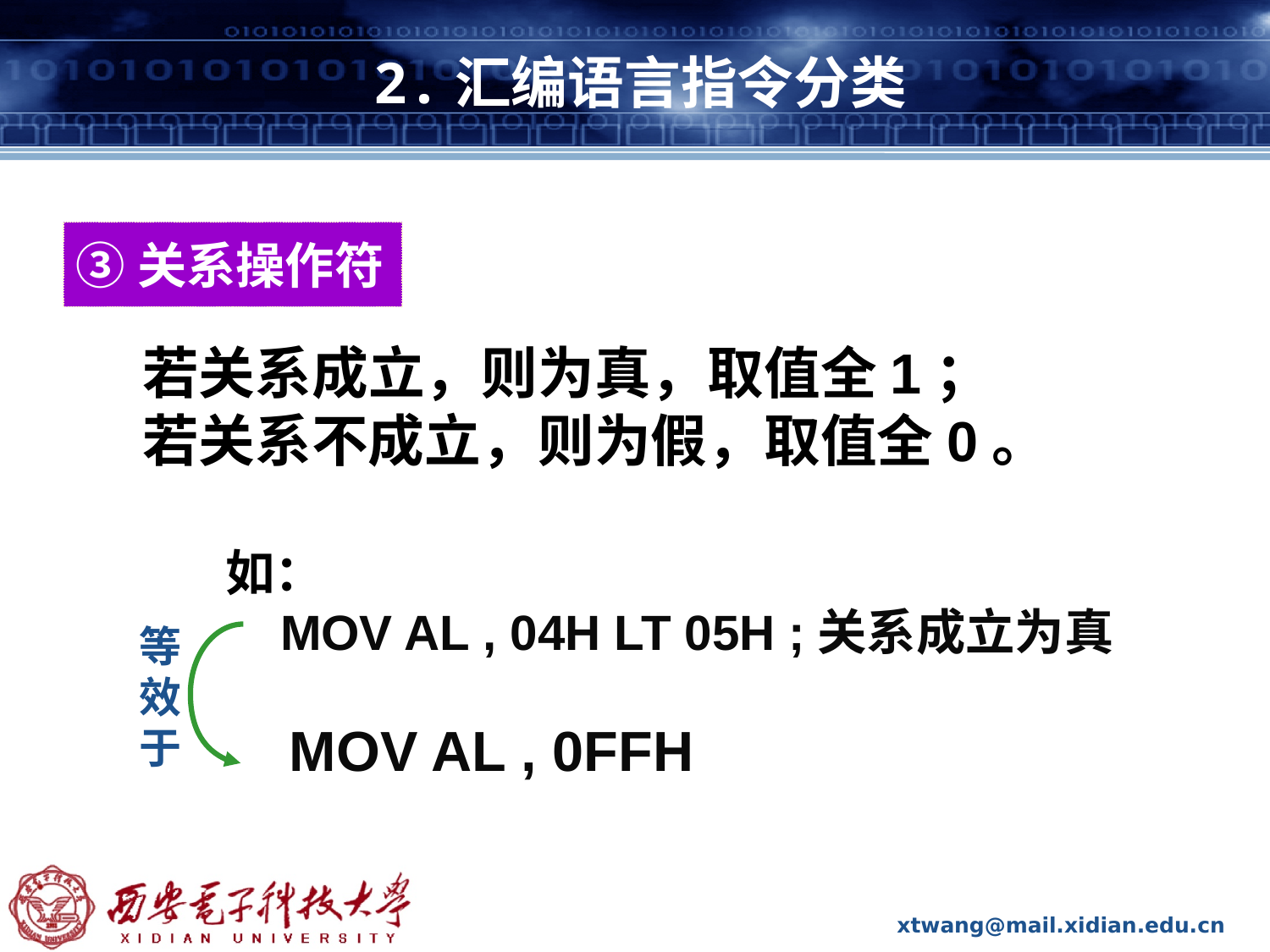

# 2.汇编语言指令分类
③关系操作符
若关系成立，则为真，取值全1；
若关系不成立，则为假，取值全0。
如：
    MOV AL , 04H LT 05H ;关系成立为真
等效于

MOV AL , 0FFH